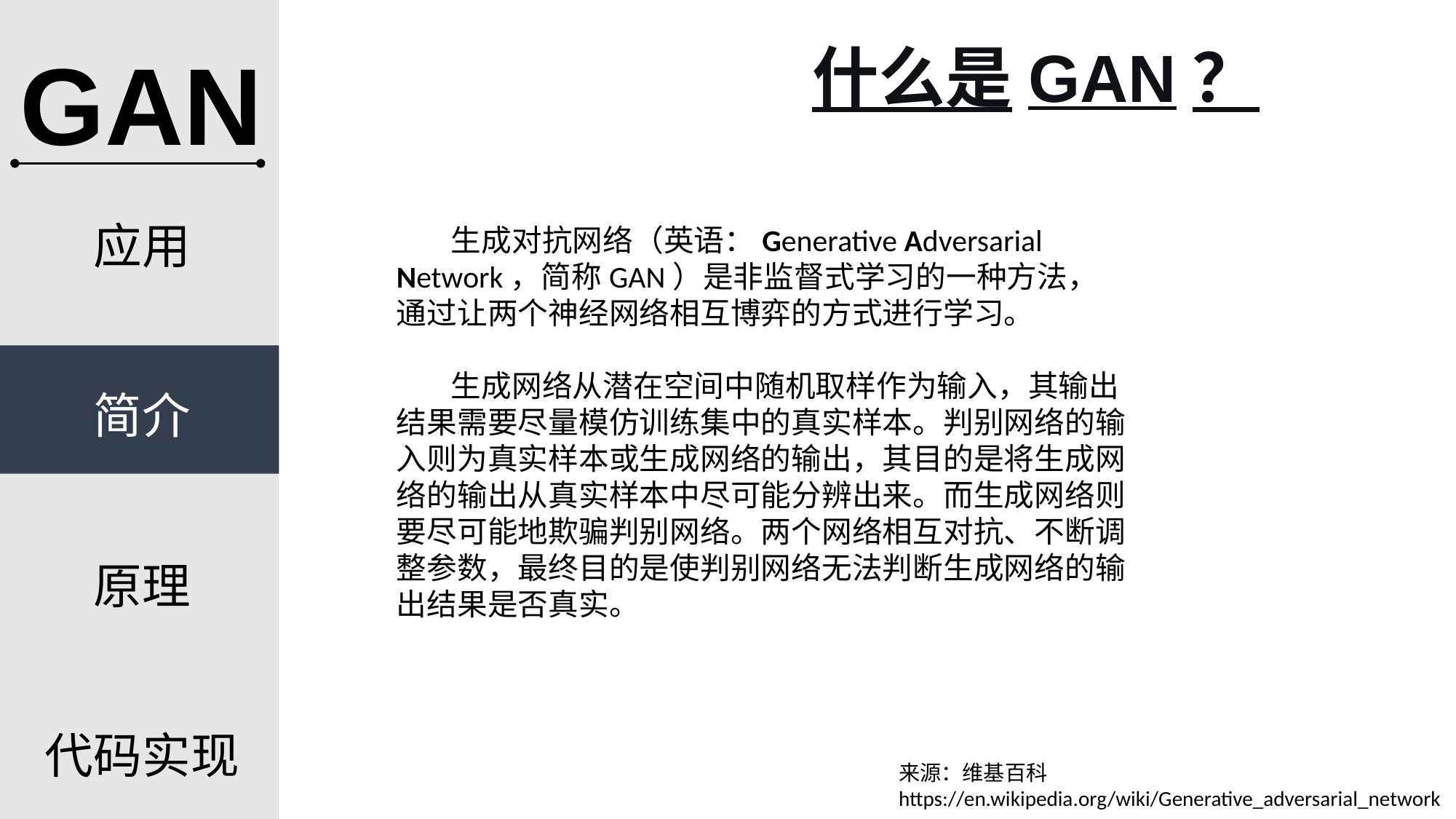

什么是GAN？
GAN
应用
生成对抗网络（英语：Generative Adversarial Network，简称GAN）是非监督式学习的一种方法，通过让两个神经网络相互博弈的方式进行学习。

生成网络从潜在空间中随机取样作为输入，其输出结果需要尽量模仿训练集中的真实样本。判别网络的输入则为真实样本或生成网络的输出，其目的是将生成网络的输出从真实样本中尽可能分辨出来。而生成网络则要尽可能地欺骗判别网络。两个网络相互对抗、不断调整参数，最终目的是使判别网络无法判断生成网络的输出结果是否真实。
简介
原理
代码实现
来源：维基百科
https://en.wikipedia.org/wiki/Generative_adversarial_network